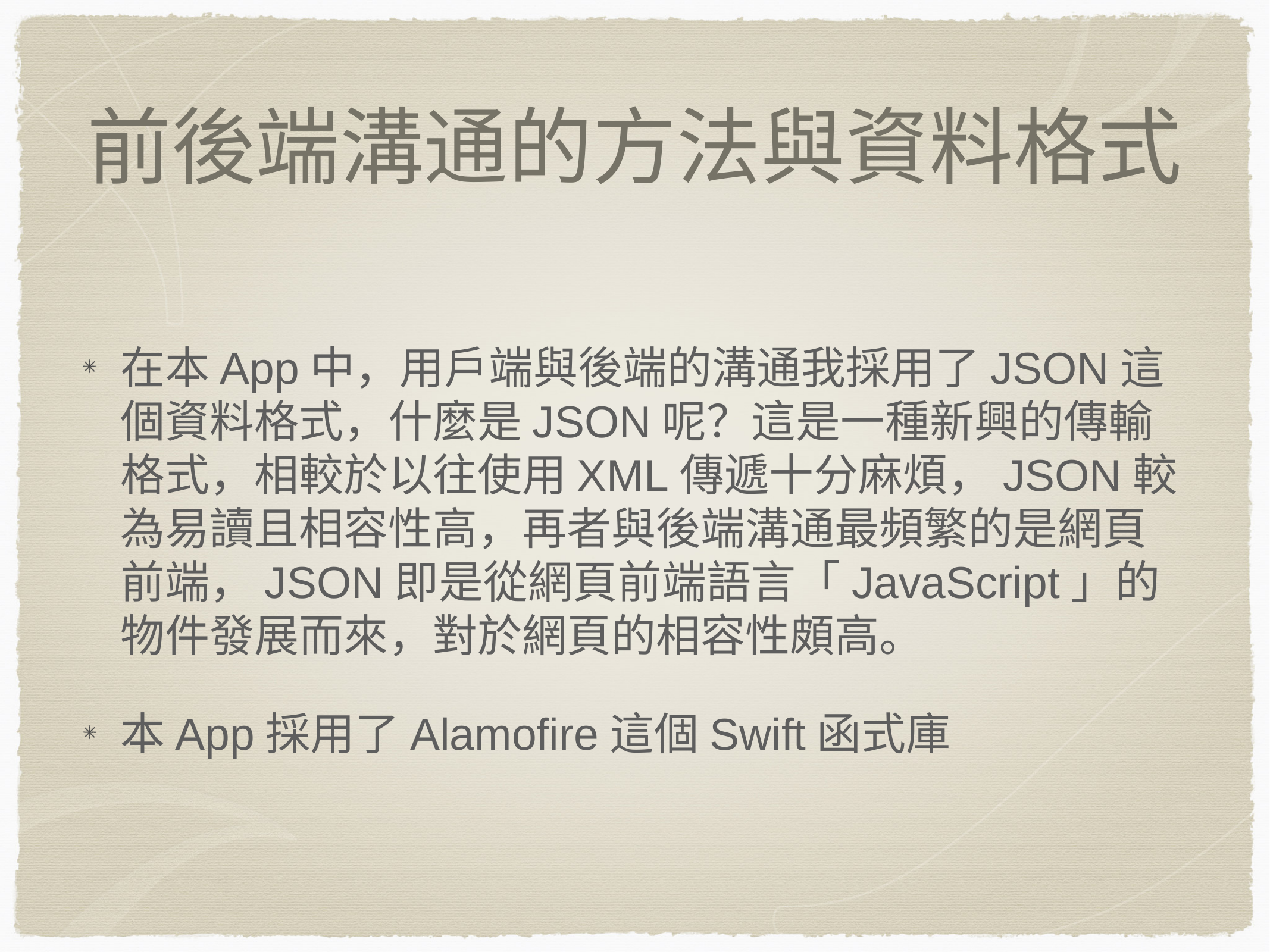

# 前後端溝通的方法與資料格式
在本App中，用戶端與後端的溝通我採用了JSON這個資料格式，什麼是JSON呢？這是一種新興的傳輸格式，相較於以往使用XML傳遞十分麻煩，JSON較為易讀且相容性高，再者與後端溝通最頻繁的是網頁前端，JSON即是從網頁前端語言「JavaScript」的物件發展而來，對於網頁的相容性頗高。
本App採用了Alamofire這個Swift函式庫